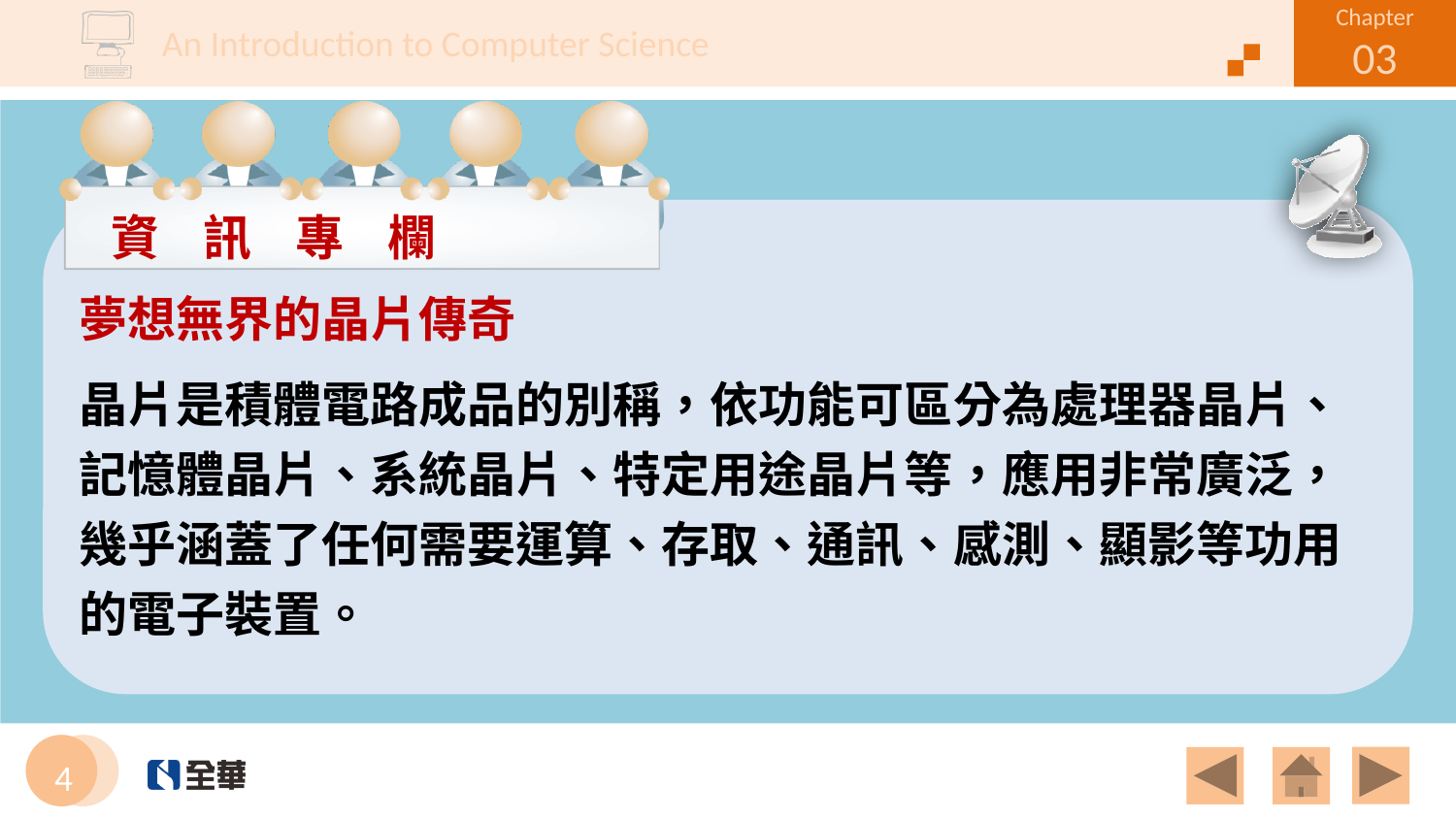

夢想無界的晶片傳奇
晶片是積體電路成品的別稱，依功能可區分為處理器晶片、記憶體晶片、系統晶片、特定用途晶片等，應用非常廣泛，幾乎涵蓋了任何需要運算、存取、通訊、感測、顯影等功用的電子裝置。